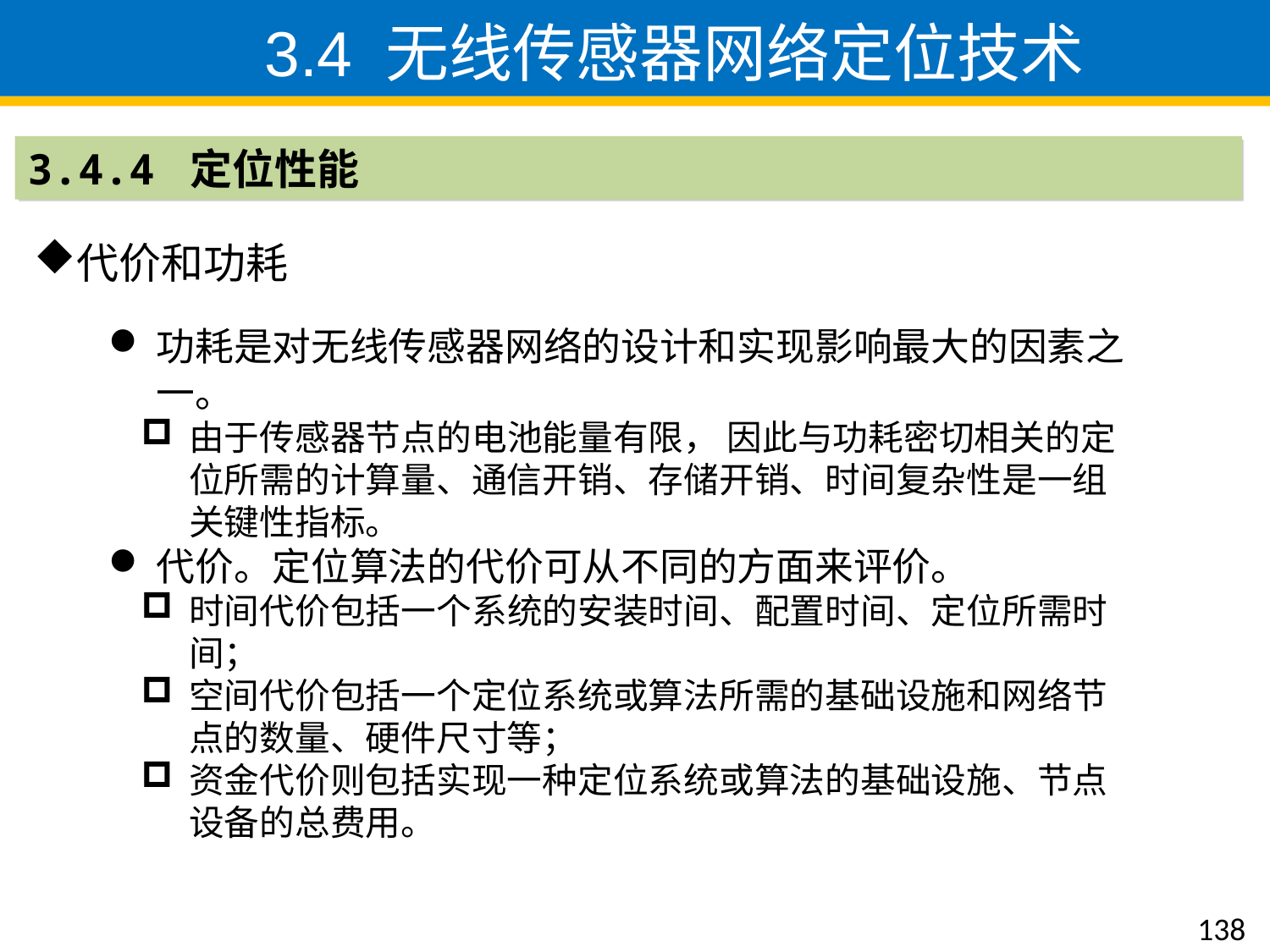

3.4 无线传感器网络定位技术

3.4.4 定位性能
代价和功耗
功耗是对无线传感器网络的设计和实现影响最大的因素之一。
由于传感器节点的电池能量有限， 因此与功耗密切相关的定位所需的计算量、通信开销、存储开销、时间复杂性是一组关键性指标。
代价。定位算法的代价可从不同的方面来评价。
时间代价包括一个系统的安装时间、配置时间、定位所需时间；
空间代价包括一个定位系统或算法所需的基础设施和网络节点的数量、硬件尺寸等；
资金代价则包括实现一种定位系统或算法的基础设施、节点设备的总费用。
138